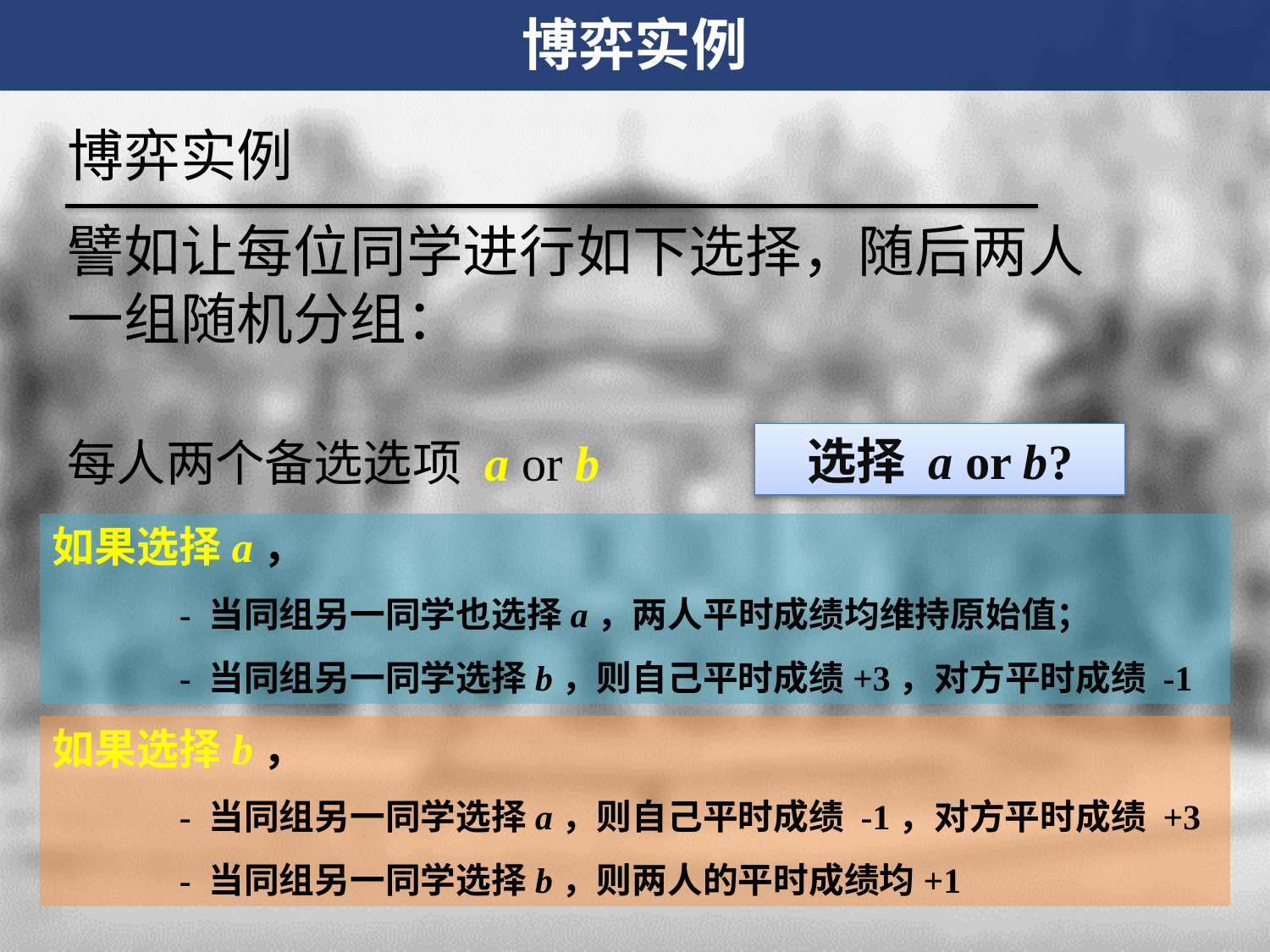

博弈实例
博弈实例
譬如让每位同学进行如下选择，随后两人一组随机分组：

每人两个备选选项 a or b
选择 a or b?
如果选择a，
	- 当同组另一同学也选择a，两人平时成绩均维持原始值；
	- 当同组另一同学选择b，则自己平时成绩+3，对方平时成绩 -1
如果选择b，
	- 当同组另一同学选择a，则自己平时成绩 -1，对方平时成绩 +3
	- 当同组另一同学选择b，则两人的平时成绩均+1